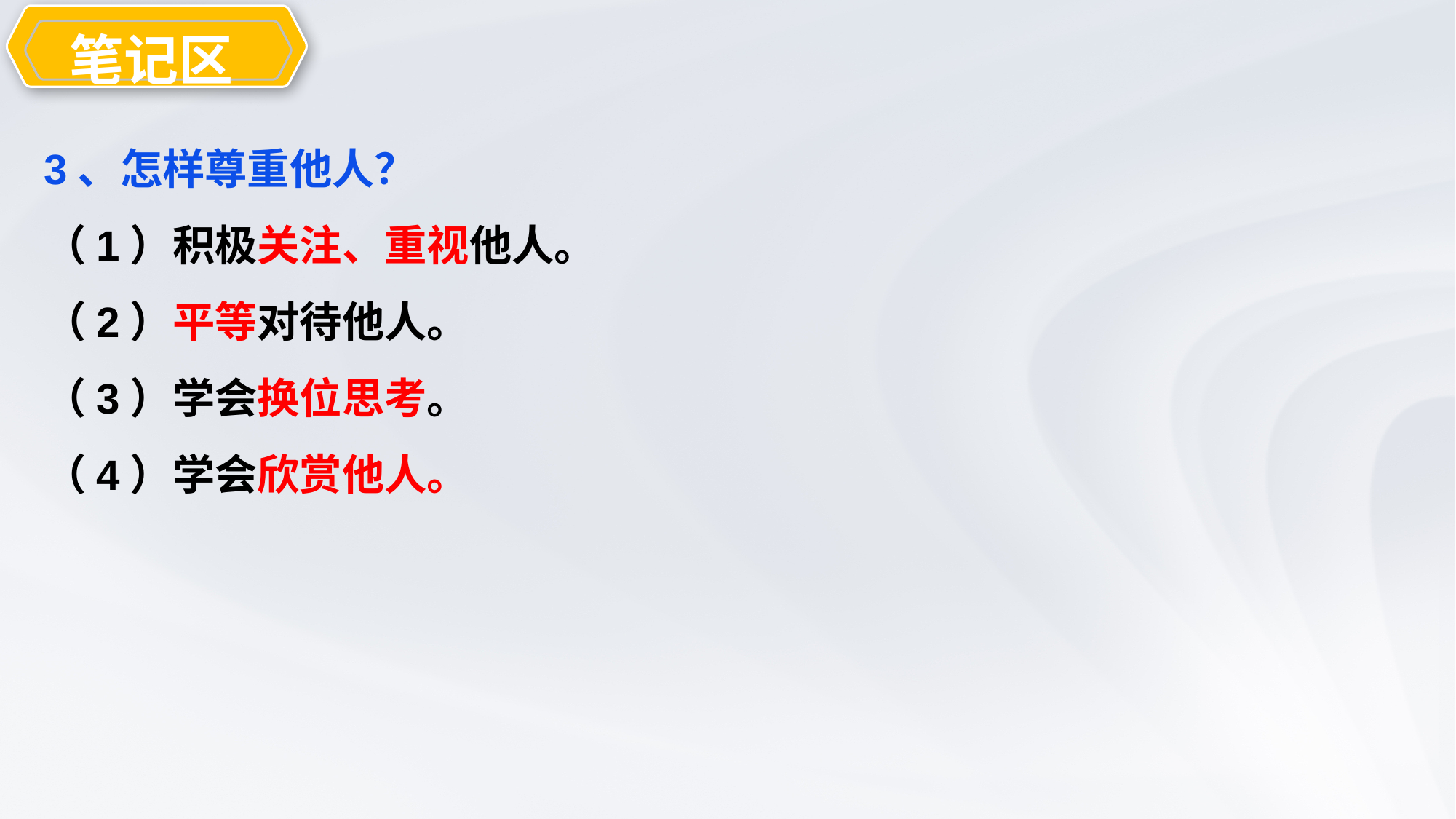

笔记区
教学目
3、怎样尊重他人？
（1）积极关注、重视他人。
（2）平等对待他人。
（3）学会换位思考。
（4）学会欣赏他人。